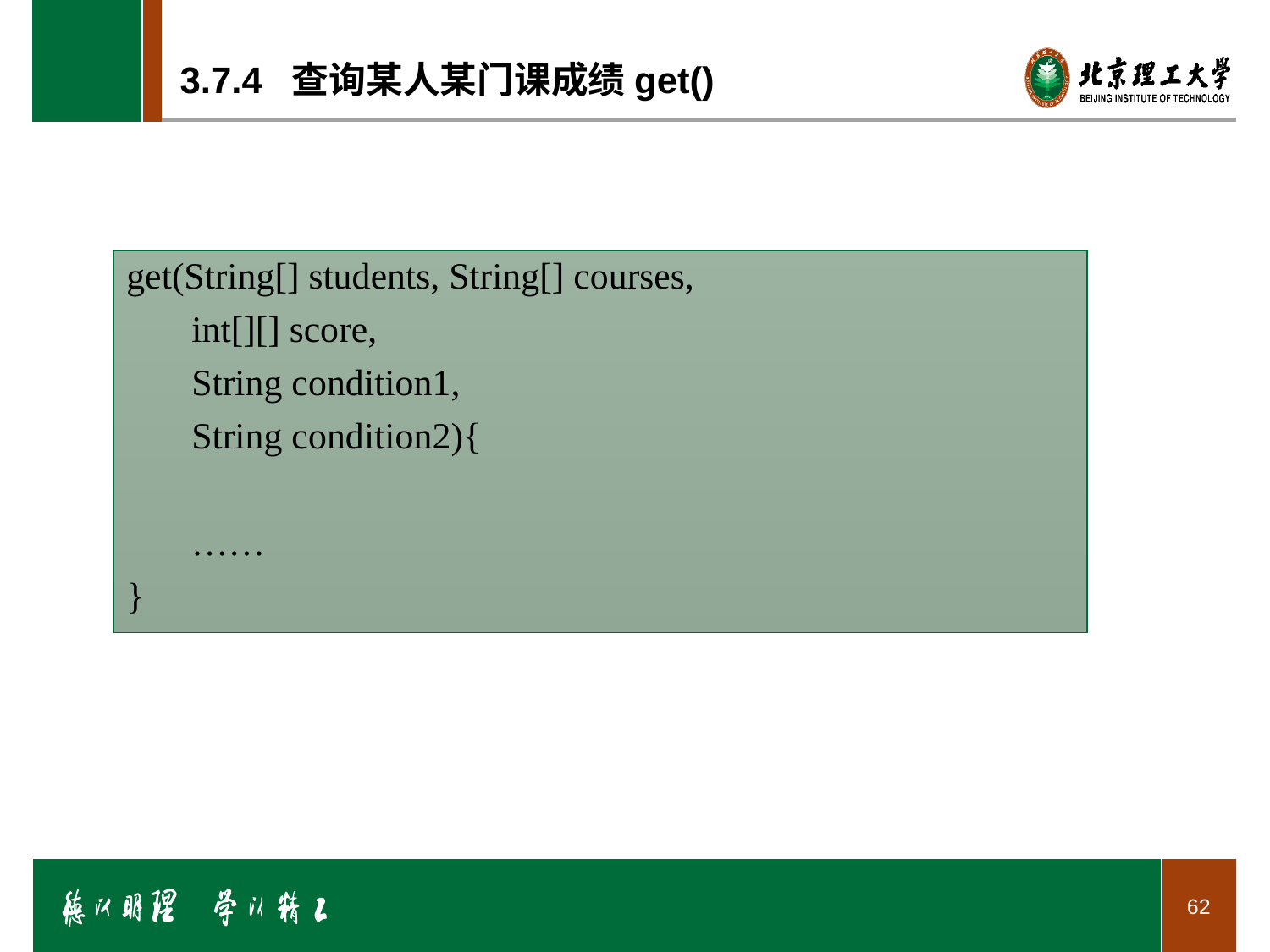

# 3.7.4  查询某人某门课成绩get()
get(String[] students, String[] courses,
       int[][] score,
       String condition1,
       String condition2){

       ……
}